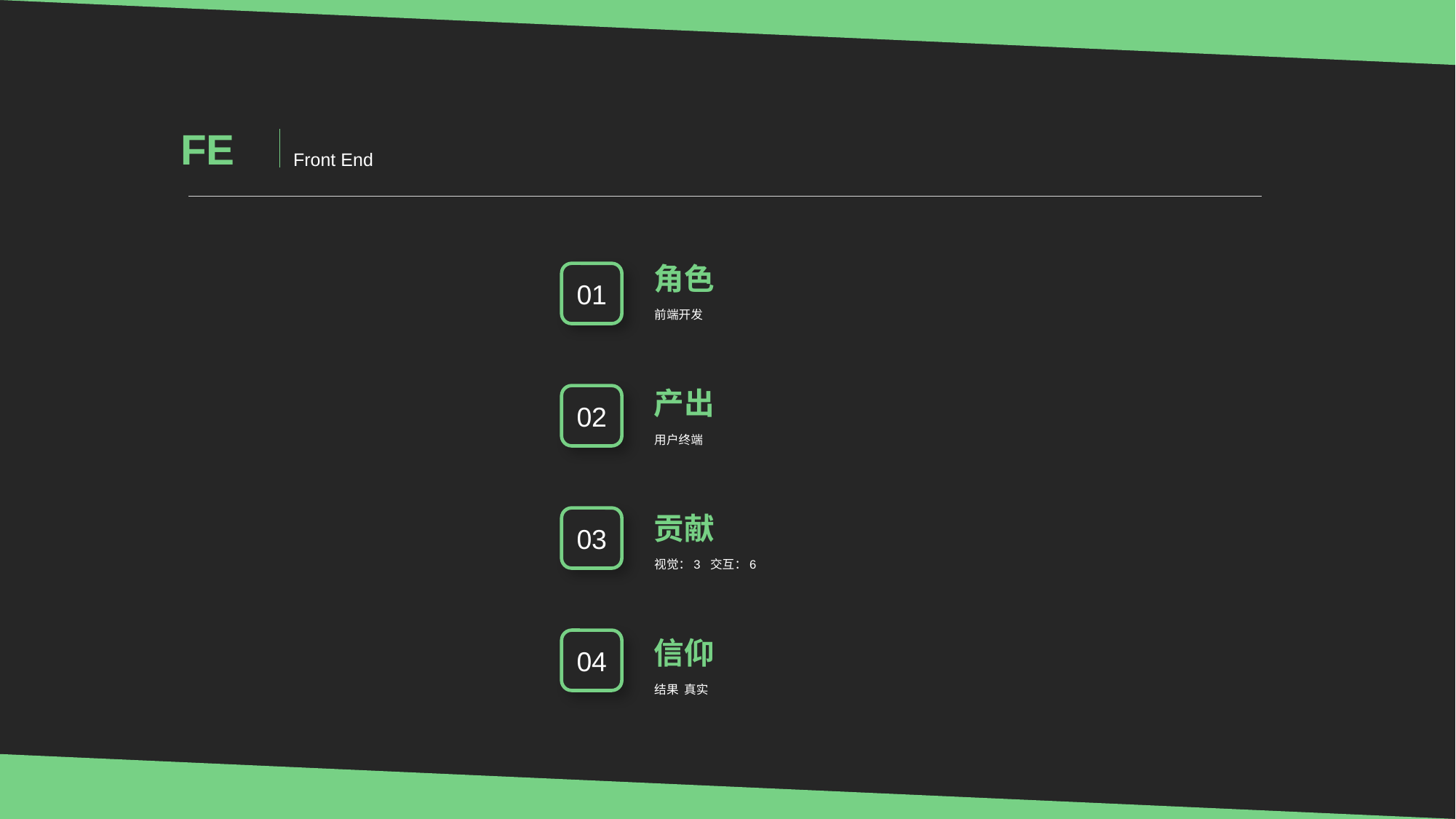

FE
Front End
角色
前端开发
01
产出
用户终端
02
贡献
视觉：3  交互：6
03
信仰
结果  真实
04